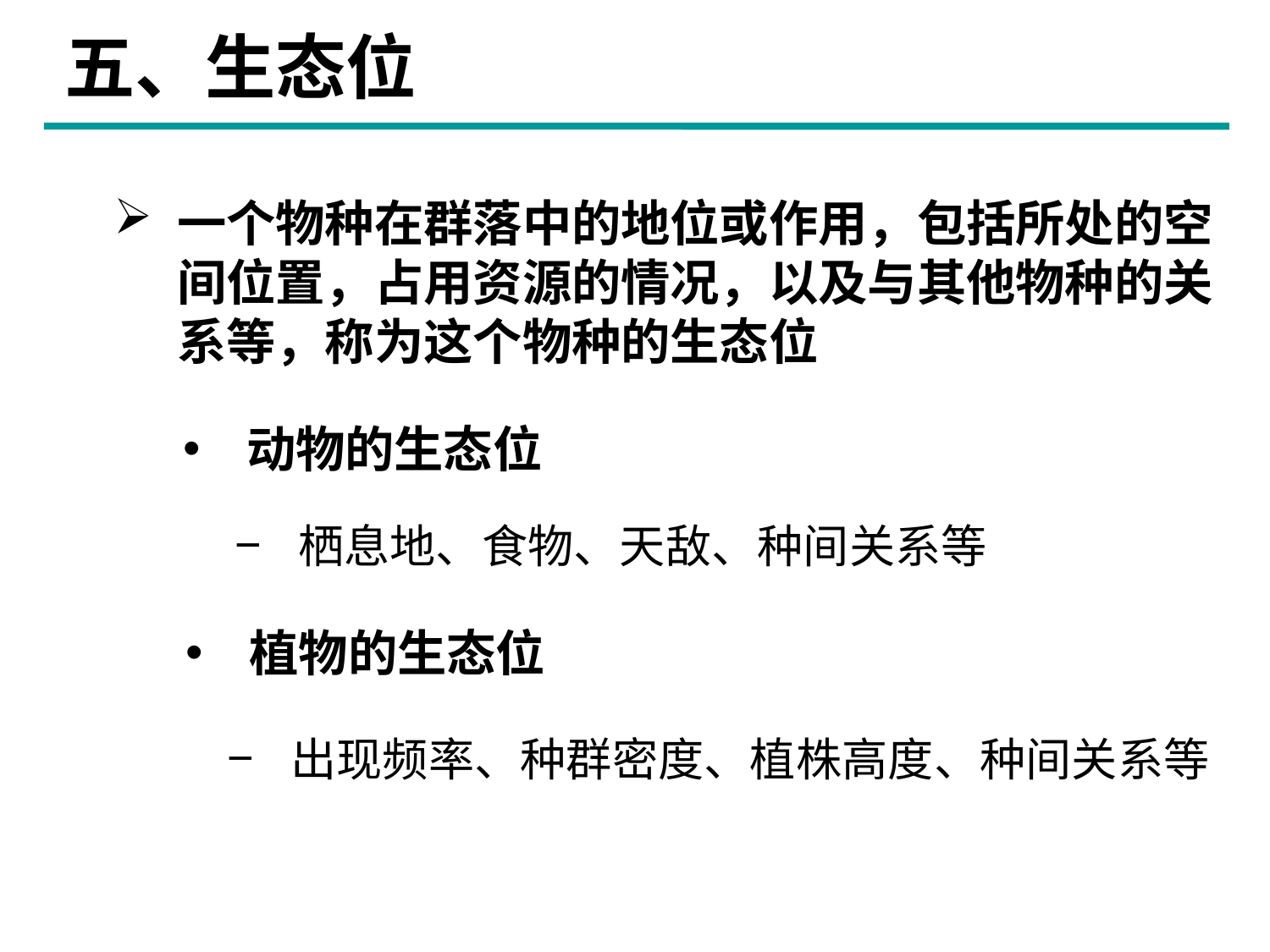

# 五、生态位
一个物种在群落中的地位或作用，包括所处的空间位置，占用资源的情况，以及与其他物种的关系等，称为这个物种的生态位
动物的生态位
栖息地、食物、天敌、种间关系等
植物的生态位
出现频率、种群密度、植株高度、种间关系等